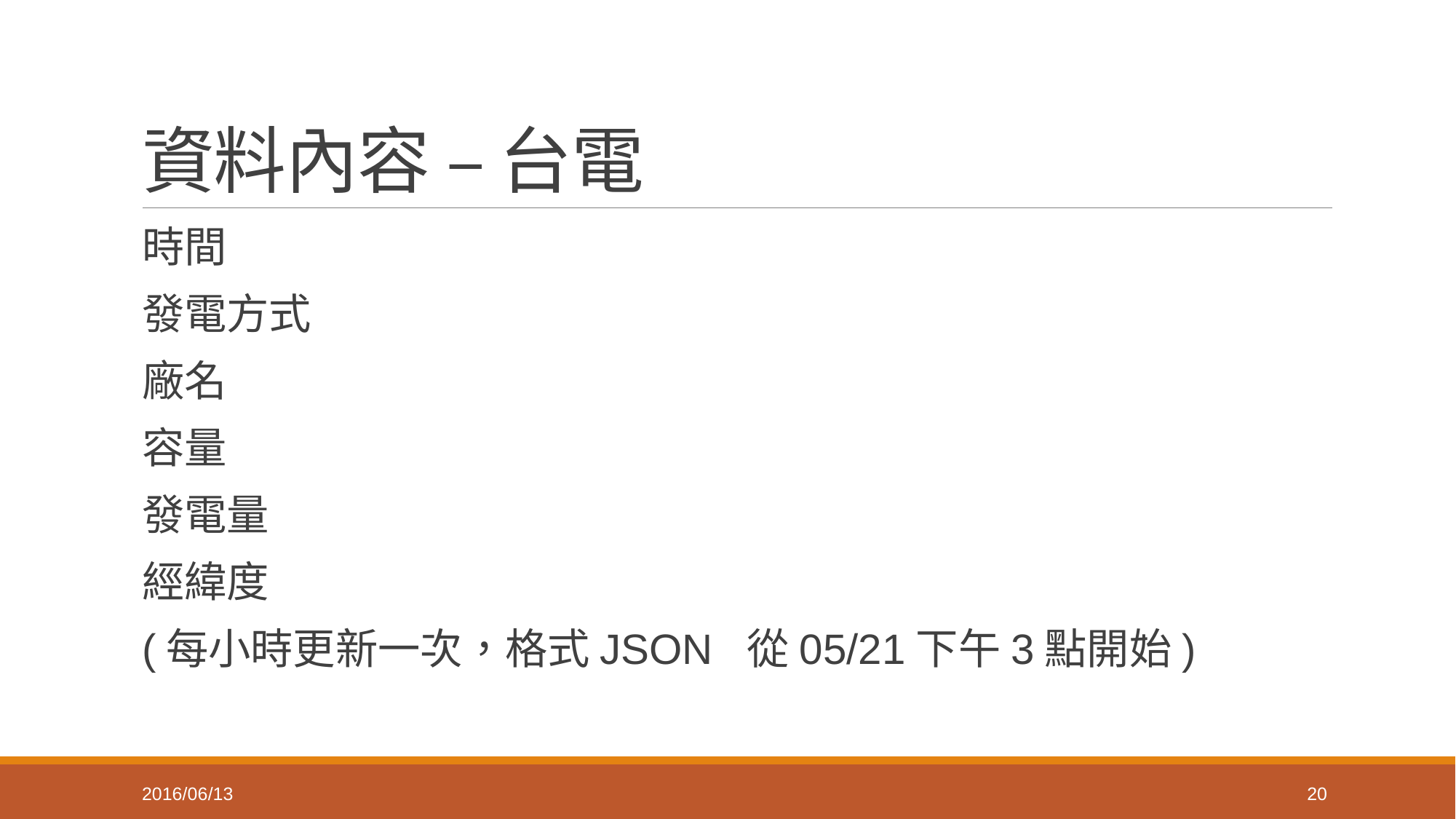

# 資料內容 – 台電
時間
發電方式
廠名
容量
發電量
經緯度
(每小時更新一次，格式JSON  從05/21下午3點開始)

2016/06/13
20